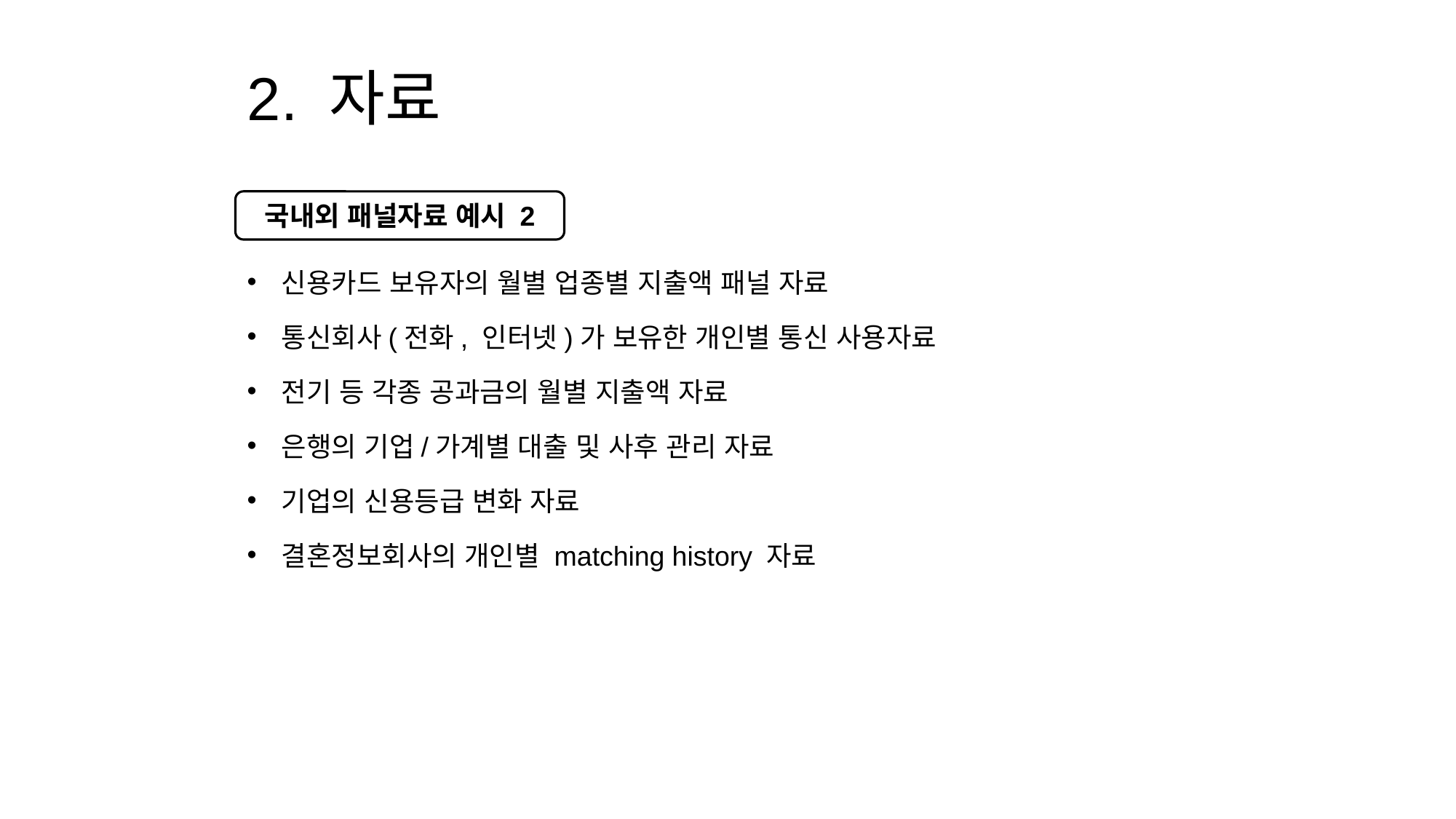

# 2. 자료
국내외 패널자료 예시 2

신용카드 보유자의 월별 업종별 지출액 패널 자료
통신회사(전화, 인터넷)가 보유한 개인별 통신 사용자료
전기 등 각종 공과금의 월별 지출액 자료
은행의 기업/가계별 대출 및 사후 관리 자료
기업의 신용등급 변화 자료
결혼정보회사의 개인별 matching history 자료